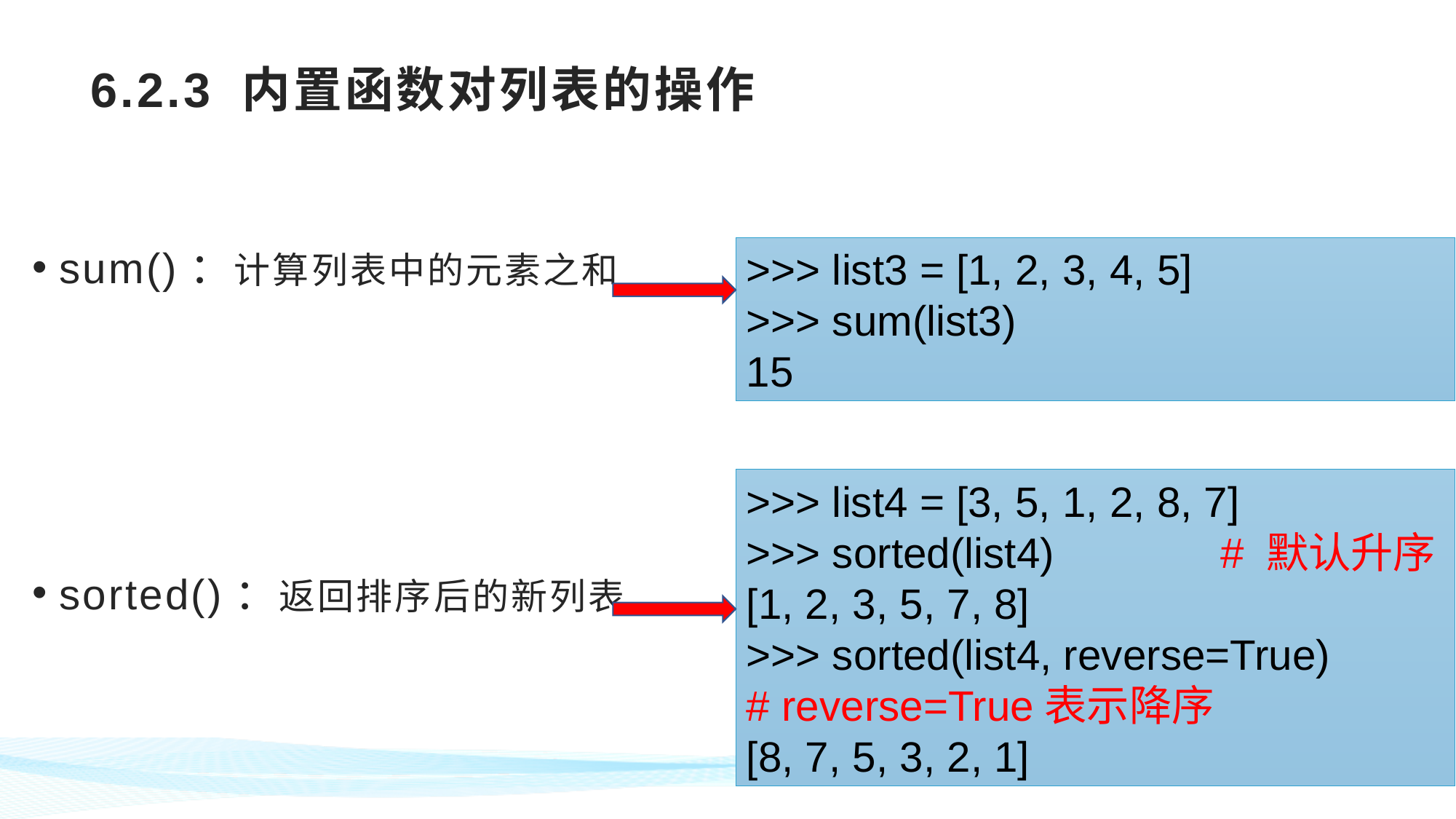

# 6.2.3 内置函数对列表的操作

sum()：计算列表中的元素之和

sorted()：返回排序后的新列表

>>> list3 = [1, 2, 3, 4, 5]
>>> sum(list3)
15

>>> list4 = [3, 5, 1, 2, 8, 7]
>>> sorted(list4)              # 默认升序
[1, 2, 3, 5, 7, 8]
>>> sorted(list4, reverse=True)
# reverse=True表示降序
[8, 7, 5, 3, 2, 1]

20